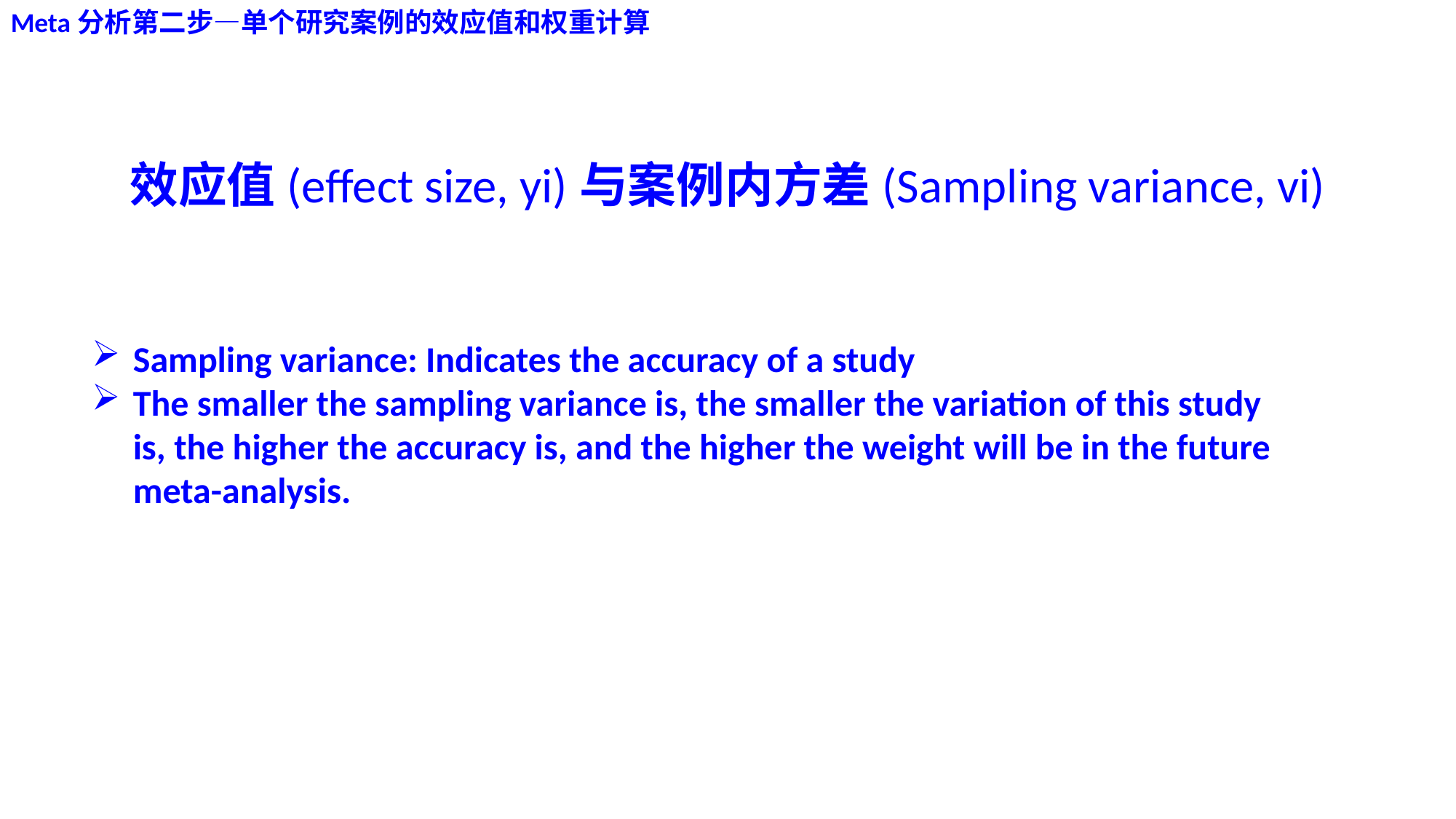

Meta分析第二步—单个研究案例的效应值和权重计算
# 效应值(effect size, yi)与案例内方差(Sampling variance, vi)
Sampling variance: Indicates the accuracy of a study
The smaller the sampling variance is, the smaller the variation of this study is, the higher the accuracy is, and the higher the weight will be in the future meta-analysis.